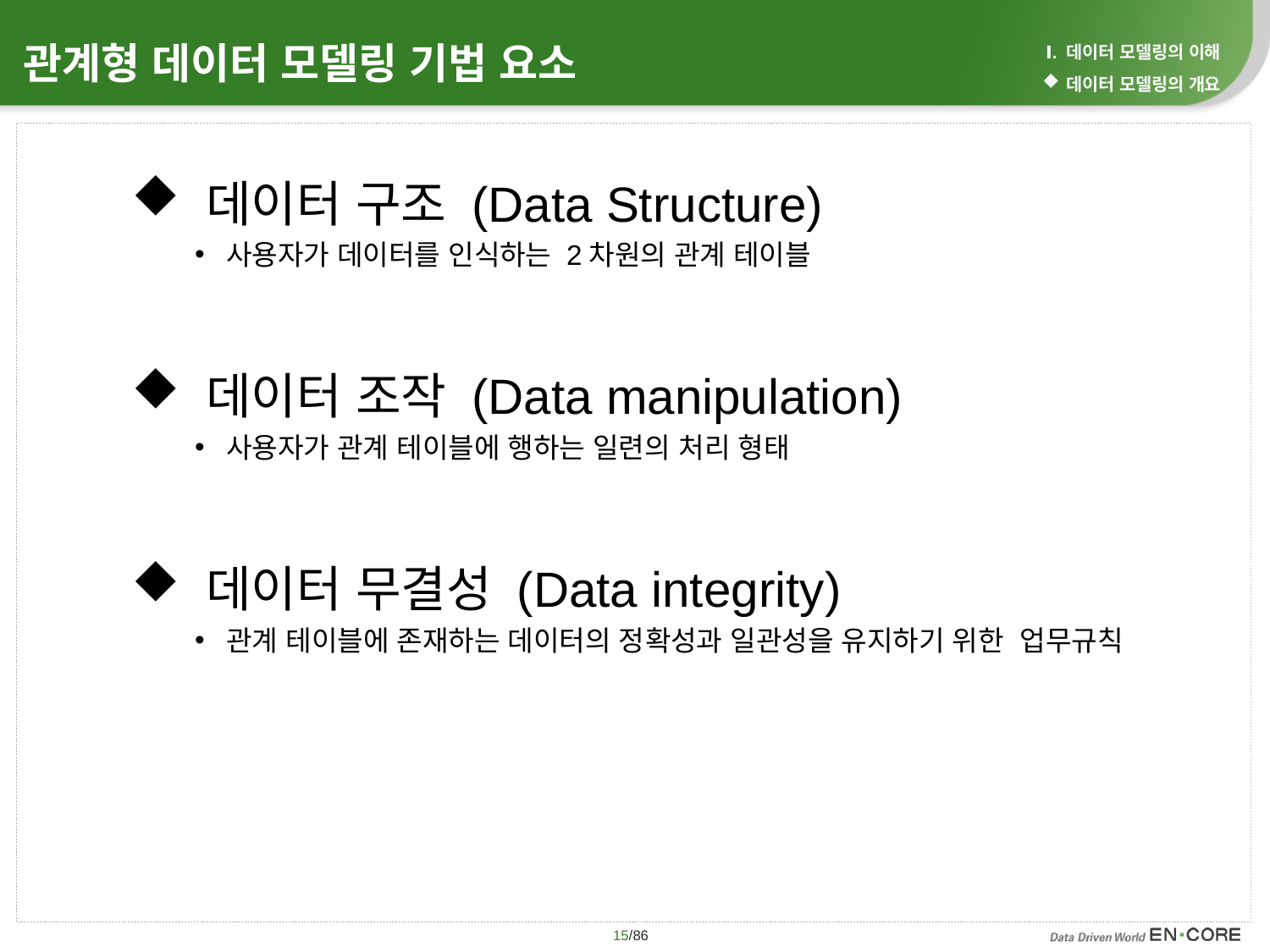

Ⅰ. 데이터 모델링의 이해
데이터 모델링의 개요
# 관계형 데이터 모델링 기법 요소
 데이터 구조 (Data Structure)
사용자가 데이터를 인식하는 2차원의 관계 테이블

 데이터 조작 (Data manipulation)
사용자가 관계 테이블에 행하는 일련의 처리 형태

 데이터 무결성 (Data integrity)
관계 테이블에 존재하는 데이터의 정확성과 일관성을 유지하기 위한  업무규칙